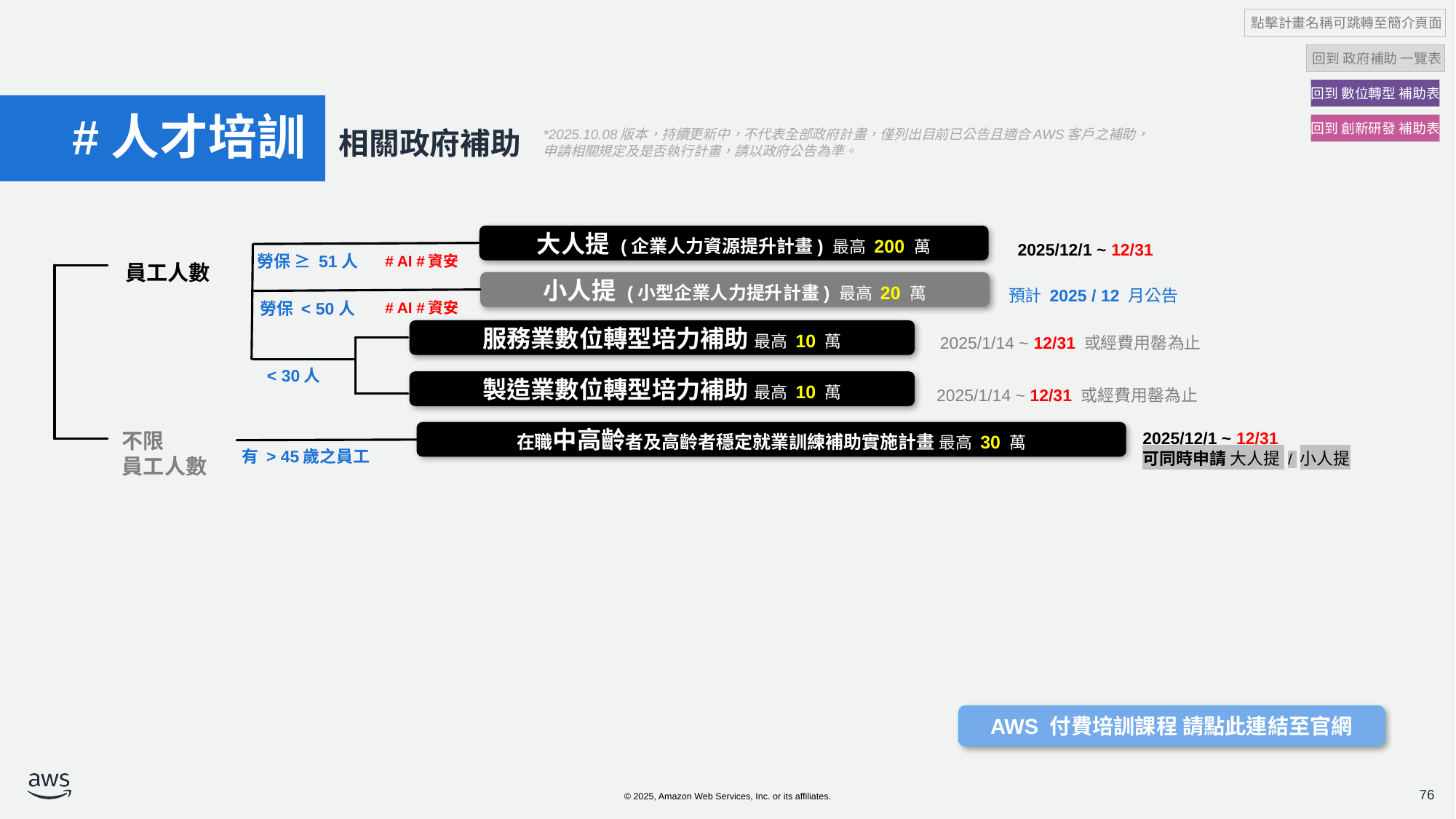

點擊計畫名稱可跳轉至簡介頁面
 回到 政府補助 一覽表
回到 數位轉型 補助表

# #人才培訓   相關政府補助
回到 創新研發 補助表
*2025.10.08版本，持續更新中，不代表全部政府計畫，僅列出目前已公告且適合AWS客戶之補助，申請相關規定及是否執行計畫，請以政府公告為準。
大人提 (企業人力資源提升計畫) 最高 200 萬
2025/12/1 ~ 12/31
勞保 ≥ 51人
# AI #資安
員工人數
小人提 (小型企業人力提升計畫) 最高 20 萬
預計 2025 / 12 月公告
# AI #資安
勞保 < 50人
服務業數位轉型培力補助 最高 10 萬
2025/1/14 ~ 12/31 或經費用罄為止
< 30人
製造業數位轉型培力補助 最高 10 萬
2025/1/14 ~ 12/31 或經費用罄為止
在職中高齡者及高齡者穩定就業訓練補助實施計畫 最高 30 萬
不限
員工人數
2025/12/1 ~ 12/31
可同時申請 大人提 / 小人提
有 > 45歲之員工

AWS 付費培訓課程 請點此連結至官網
76